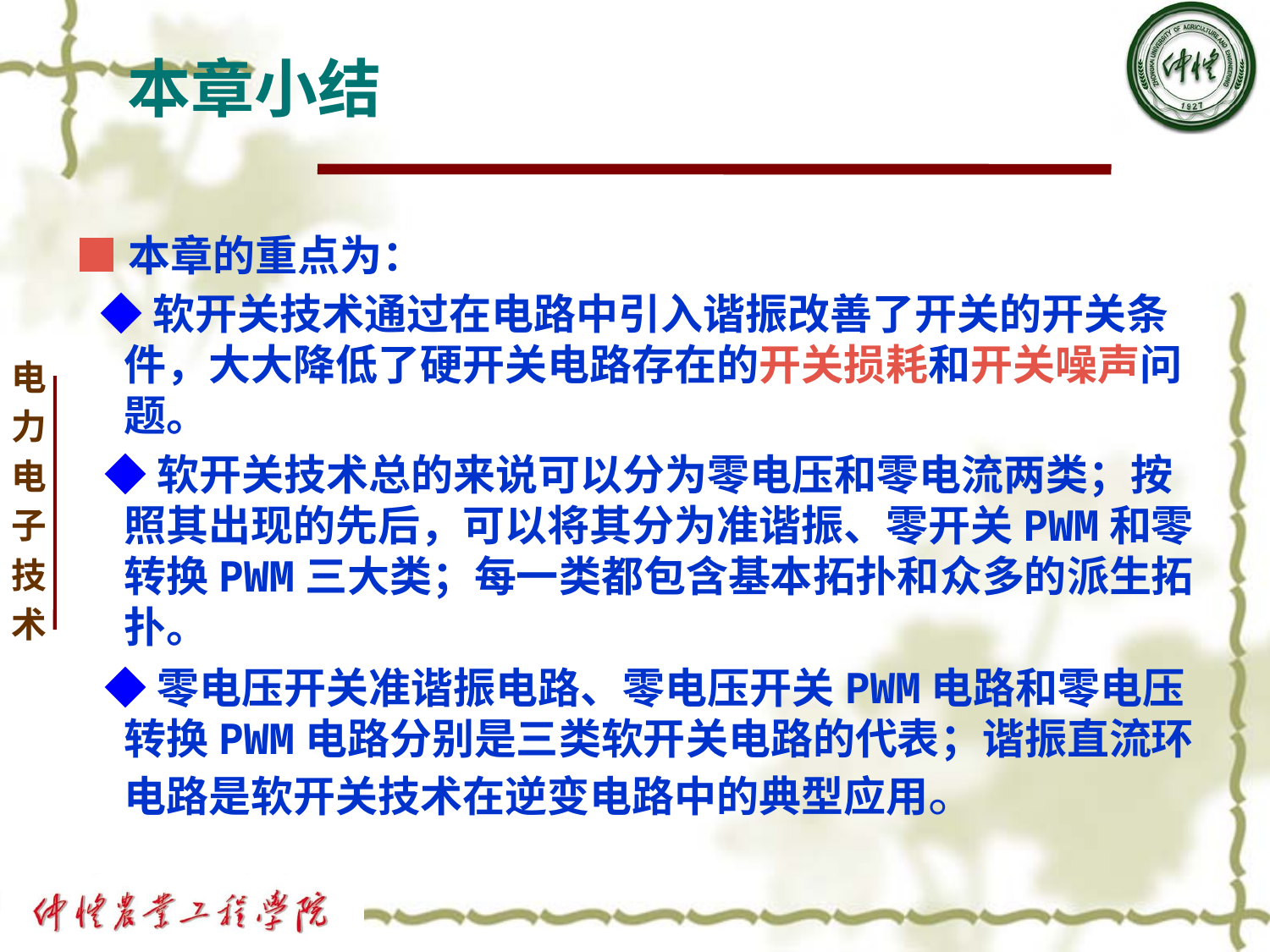

# 本章小结
■本章的重点为：
   ◆软开关技术通过在电路中引入谐振改善了开关的开关条件，大大降低了硬开关电路存在的开关损耗和开关噪声问题。
   ◆软开关技术总的来说可以分为零电压和零电流两类；按照其出现的先后，可以将其分为准谐振、零开关PWM和零转换PWM三大类；每一类都包含基本拓扑和众多的派生拓扑。
   ◆零电压开关准谐振电路、零电压开关PWM电路和零电压转换PWM电路分别是三类软开关电路的代表；谐振直流环电路是软开关技术在逆变电路中的典型应用。